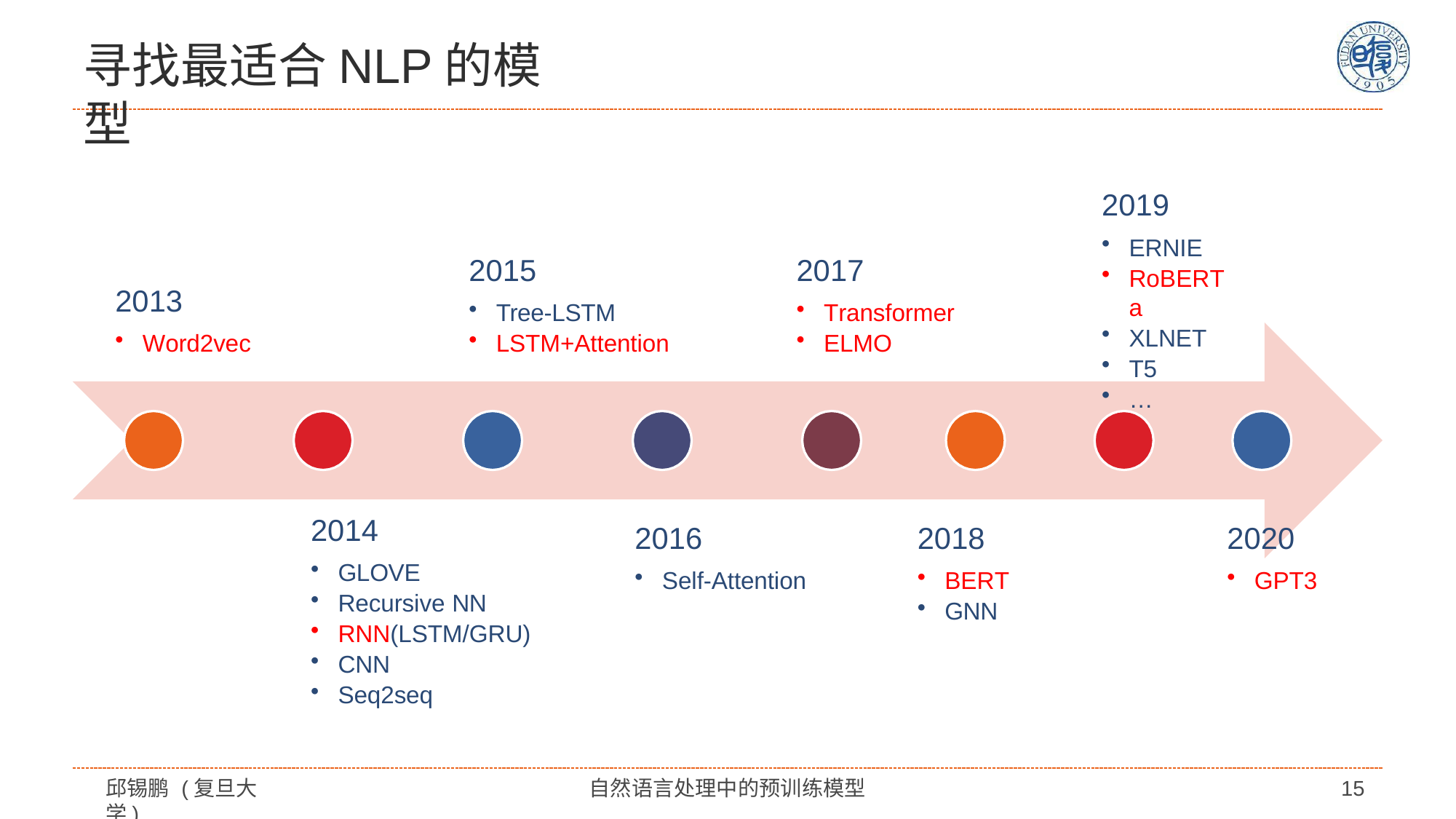

# 寻找最适合NLP的模型
2019
ERNIE
RoBERTa
XLNET
T5
…
2015
2017
2013
Word2vec
Tree-LSTM
LSTM+Attention
Transformer
ELMO

2016
Self-Attention
2020
GPT3
2014
2018
GLOVE
Recursive NN
RNN(LSTM/GRU)
CNN
Seq2seq
BERT
GNN
邱锡鹏 (复旦大学)
自然语言处理中的预训练模型
15